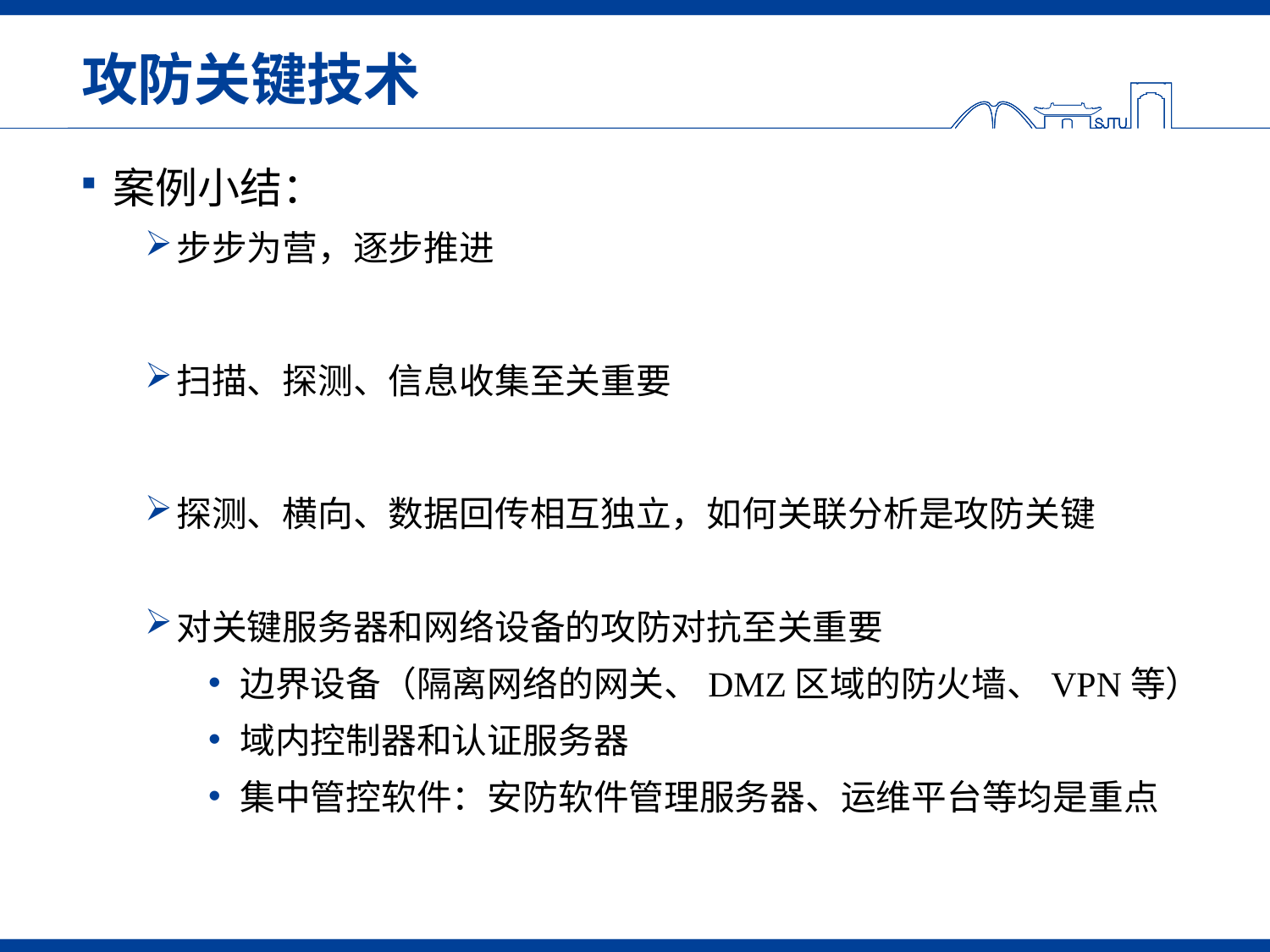

# 攻防关键技术
案例小结：
步步为营，逐步推进

扫描、探测、信息收集至关重要

探测、横向、数据回传相互独立，如何关联分析是攻防关键

对关键服务器和网络设备的攻防对抗至关重要
边界设备（隔离网络的网关、DMZ区域的防火墙、VPN等）
域内控制器和认证服务器
集中管控软件：安防软件管理服务器、运维平台等均是重点